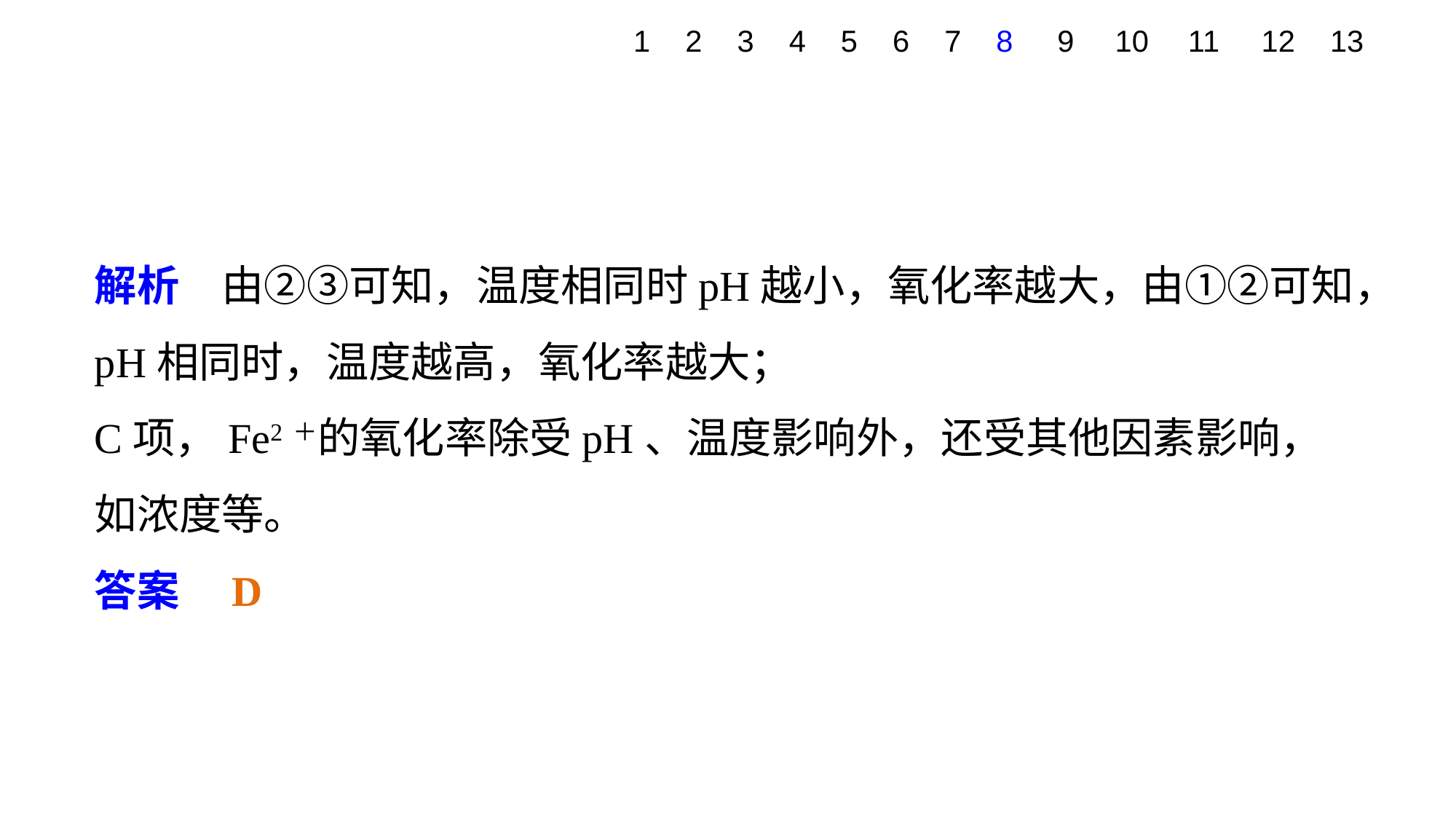

1
2
3
4
5
6
7
8
9
10
11
12
13
解析　由②③可知，温度相同时pH越小，氧化率越大，由①②可知，pH相同时，温度越高，氧化率越大；
C项，Fe2＋的氧化率除受pH、温度影响外，还受其他因素影响，如浓度等。
答案　D